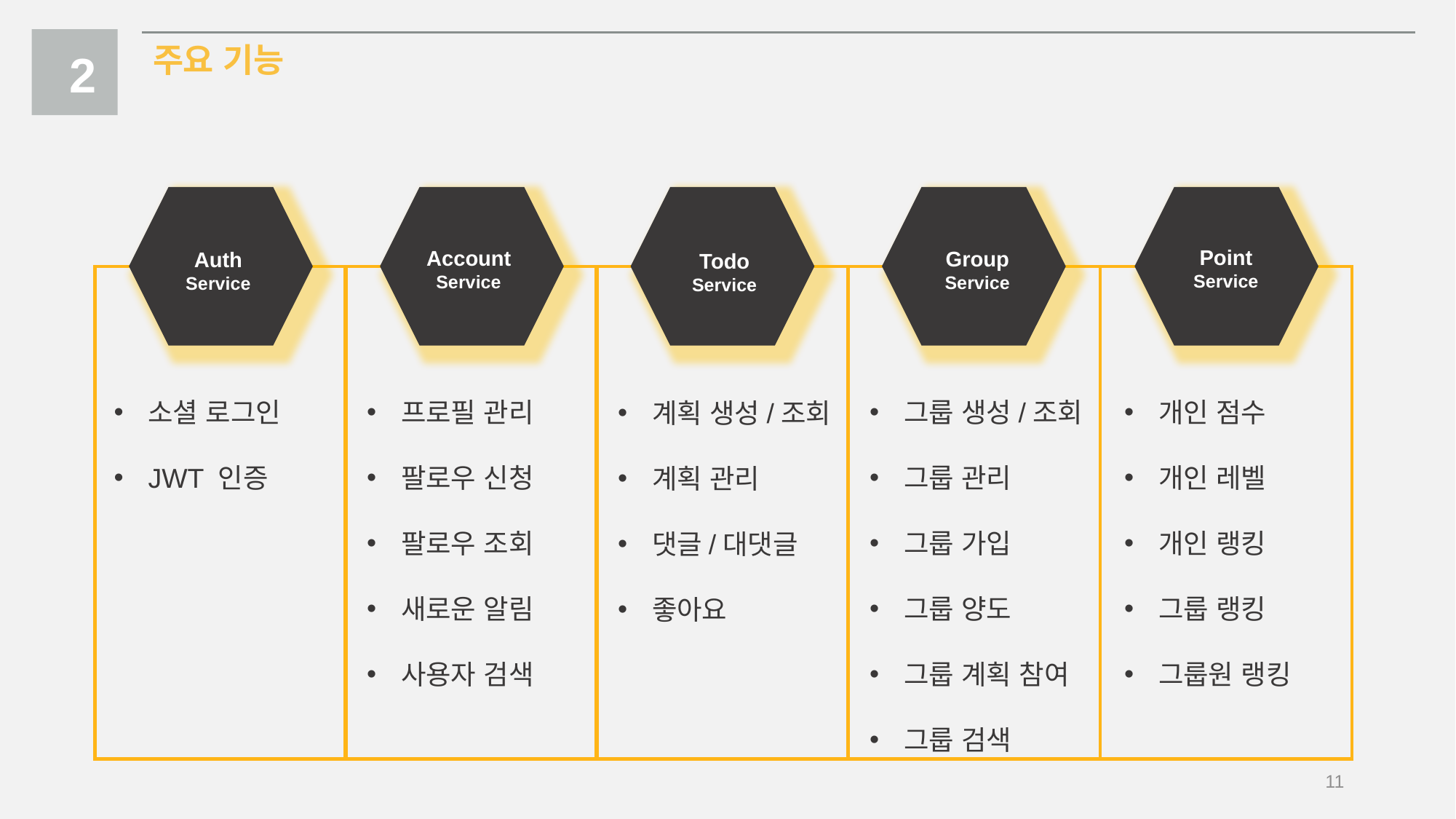

주요 기능
2

Auth
Service

Account
Service

Todo
Service

Group
Service

Point
Service

개인 점수
개인 레벨
개인 랭킹
그룹 랭킹
그룹원 랭킹
소셜 로그인
JWT 인증
프로필 관리
팔로우 신청
팔로우 조회
새로운 알림
사용자 검색
그룹 생성/조회
그룹 관리
그룹 가입
그룹 양도
그룹 계획 참여
그룹 검색
계획 생성/조회
계획 관리
댓글/대댓글
좋아요
11